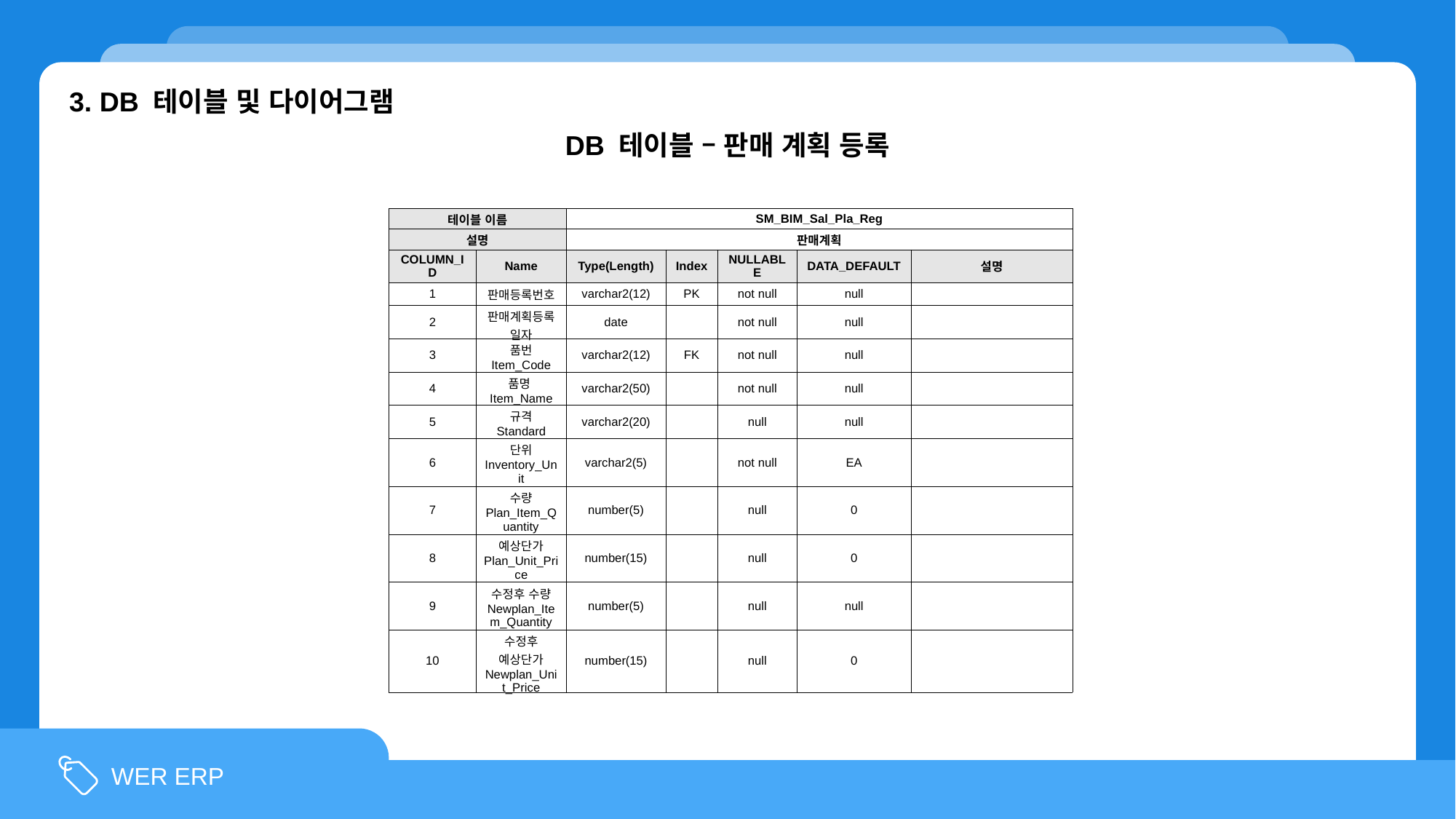

3. DB 테이블 및 다이어그램
DB 테이블 – 판매 계획 등록
| 테이블 이름 |  | SM\_BIM\_Sal\_Pla\_Reg |  |  |  |  |
| --- | --- | --- | --- | --- | --- | --- |
| 설명 |  | 판매계획 |  |  |  |  |
| COLUMN\_ID | Name | Type(Length) | Index | NULLABLE | DATA\_DEFAULT | 설명 |
| 1 | 판매등록번호 | varchar2(12) | PK | not null | null |  |
| 2 | 판매계획등록일자 | date |  | not null | null |  |
| 3 | 품번 Item\_Code | varchar2(12) | FK | not null | null |  |
| 4 | 품명Item\_Name | varchar2(50) |  | not null | null |  |
| 5 | 규격 Standard | varchar2(20) |  | null | null |  |
| 6 | 단위 Inventory\_Unit | varchar2(5) |  | not null | EA |  |
| 7 | 수량 Plan\_Item\_Quantity | number(5) |  | null | 0 |  |
| 8 | 예상단가 Plan\_Unit\_Price | number(15) |  | null | 0 |  |
| 9 | 수정후 수량 Newplan\_Item\_Quantity | number(5) |  | null | null |  |
| 10 | 수정후 예상단가 Newplan\_Unit\_Price | number(15) |  | null | 0 |  |

WER ERP